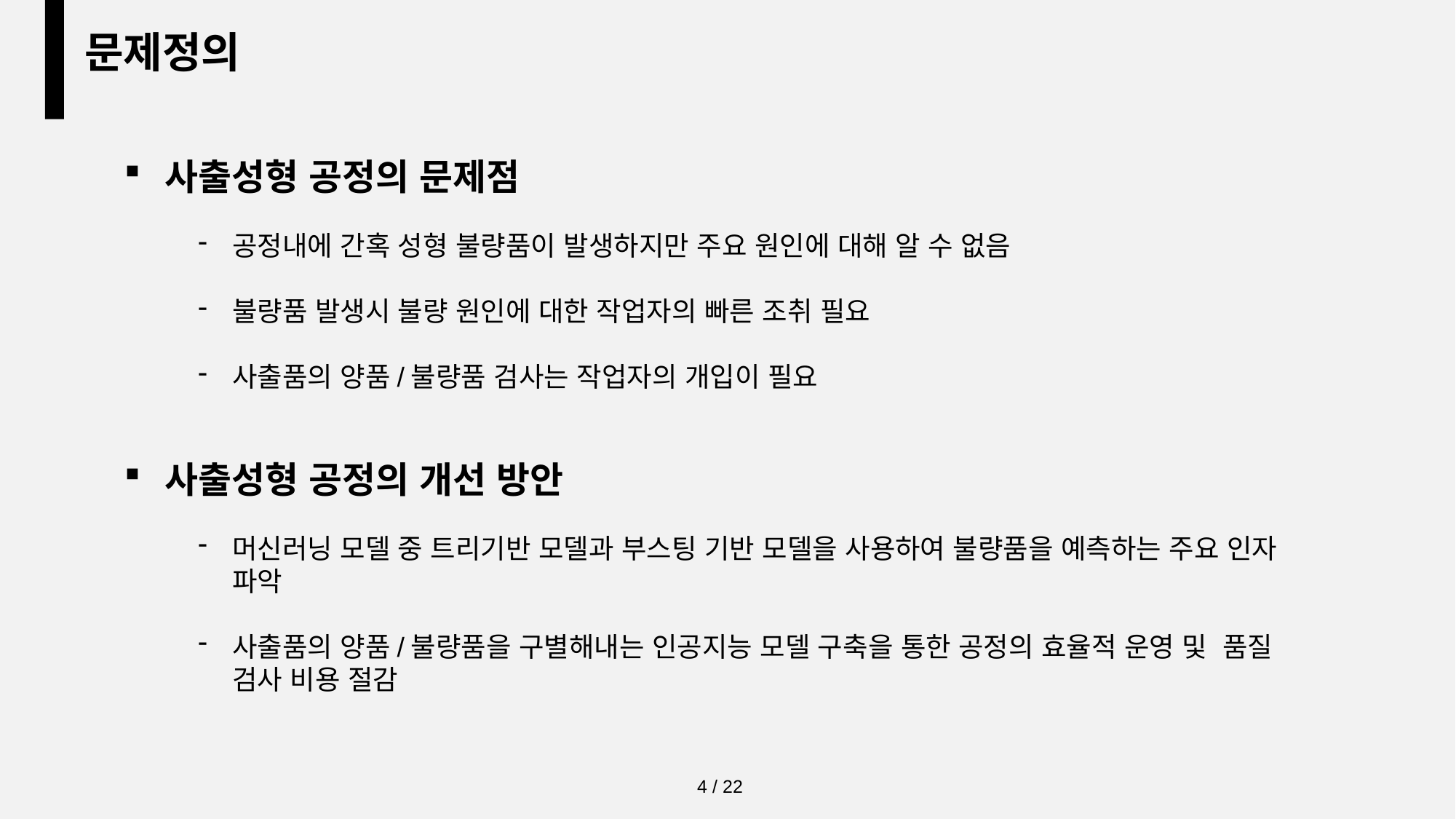

문제정의
사출성형 공정의 문제점
공정내에 간혹 성형 불량품이 발생하지만 주요 원인에 대해 알 수 없음

불량품 발생시 불량 원인에 대한 작업자의 빠른 조취 필요

사출품의 양품/불량품 검사는 작업자의 개입이 필요
사출성형 공정의 개선 방안
머신러닝 모델 중 트리기반 모델과 부스팅 기반 모델을 사용하여 불량품을 예측하는 주요 인자 파악

사출품의 양품/불량품을 구별해내는 인공지능 모델 구축을 통한 공정의 효율적 운영 및  품질 검사 비용 절감